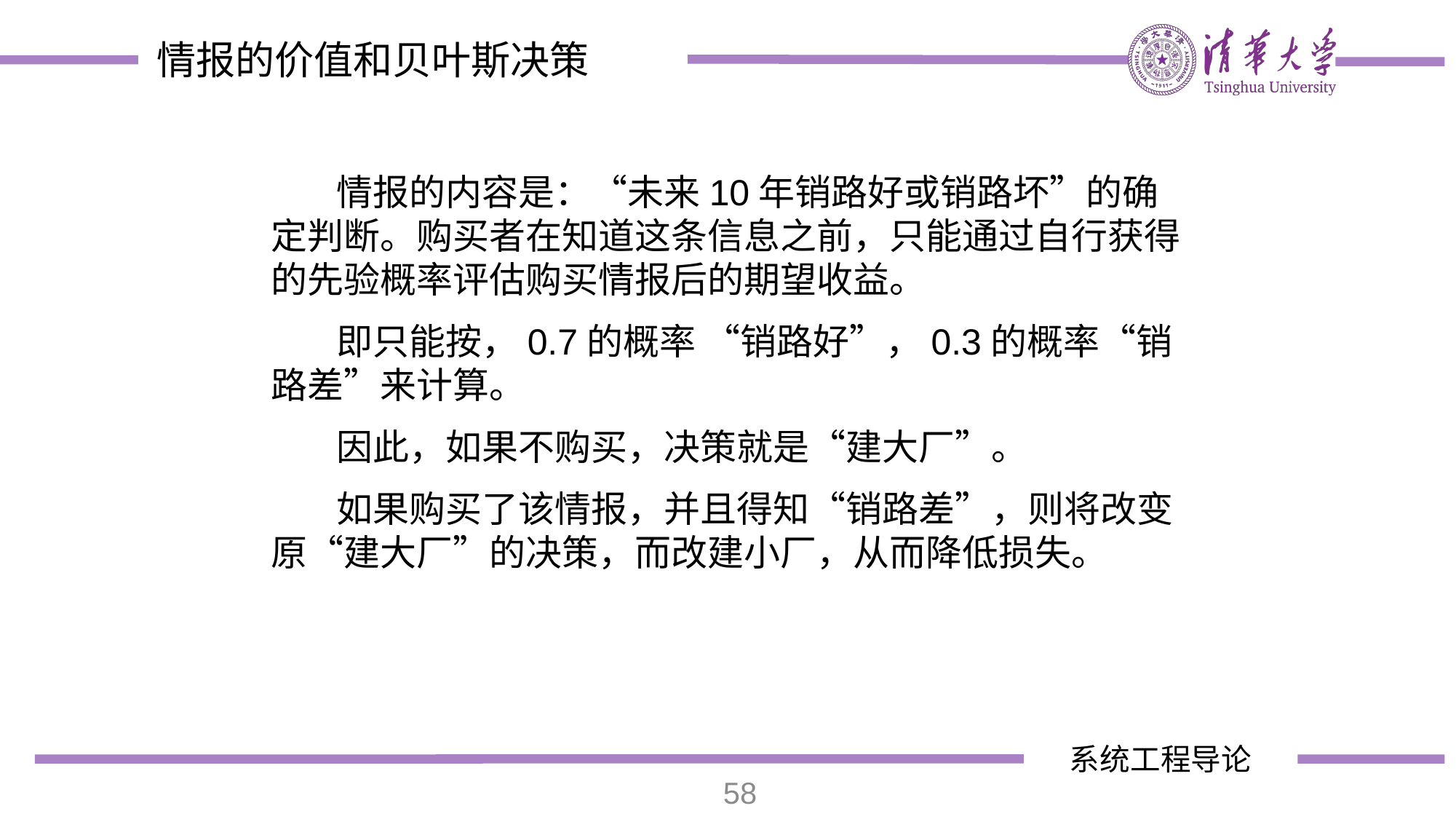

情报的价值和贝叶斯决策
       情报的内容是：“未来10年销路好或销路坏”的确定判断。购买者在知道这条信息之前，只能通过自行获得的先验概率评估购买情报后的期望收益。
       即只能按，0.7的概率 “销路好”，0.3的概率“销路差”来计算。
       因此，如果不购买，决策就是“建大厂”。
       如果购买了该情报，并且得知“销路差”，则将改变原“建大厂”的决策，而改建小厂，从而降低损失。